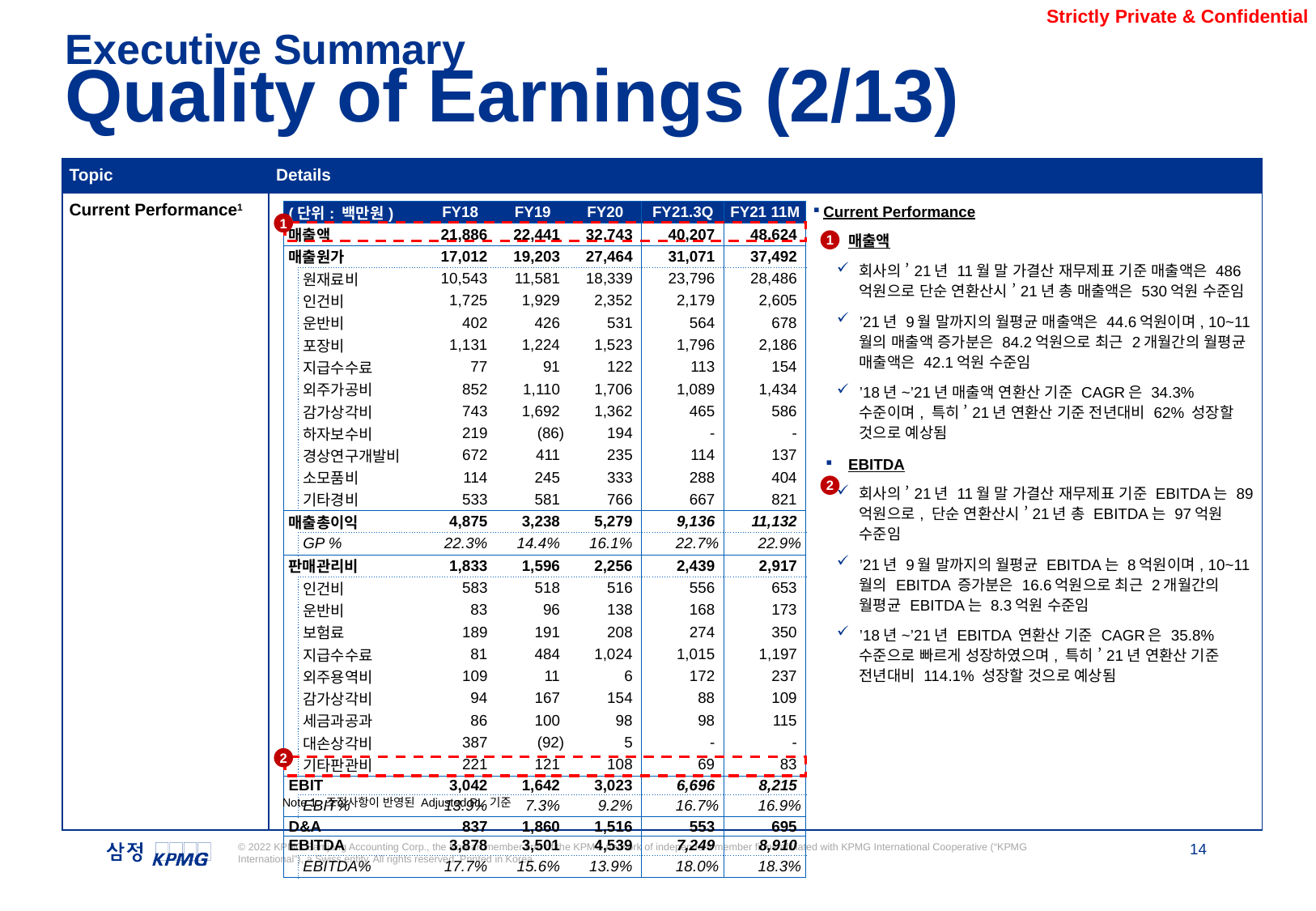

Executive Summary
Quality of Earnings (2/13)
| Topic | Details |
| --- | --- |
| Current Performance1 | Current Performance 매출액 회사의 ’21년 11월 말 가결산 재무제표 기준 매출액은 486억원으로 단순 연환산시 ’21년 총 매출액은 530억원 수준임 ’21년 9월 말까지의 월평균 매출액은 44.6억원이며, 10~11월의 매출액 증가분은 84.2억원으로 최근 2개월간의 월평균 매출액은 42.1억원 수준임 ’18년~’21년 매출액 연환산 기준 CAGR은 34.3% 수준이며, 특히 ’21년 연환산 기준 전년대비 62% 성장할 것으로 예상됨 EBITDA 회사의 ’21년 11월 말 가결산 재무제표 기준 EBITDA는 89억원으로, 단순 연환산시 ’21년 총 EBITDA는 97억원 수준임 ’21년 9월 말까지의 월평균 EBITDA는 8억원이며, 10~11월의 EBITDA 증가분은 16.6억원으로 최근 2개월간의 월평균 EBITDA는 8.3억원 수준임 ’18년~’21년 EBITDA 연환산 기준 CAGR은 35.8% 수준으로 빠르게 성장하였으며, 특히 ’21년 연환산 기준 전년대비 114.1% 성장할 것으로 예상됨 |
| (단위: 백만원) |  | FY18 | FY19 | FY20 | FY21.3Q | FY21 11M |
| --- | --- | --- | --- | --- | --- | --- |
| 매출액 |  | 21,886 | 22,441 | 32,743 | 40,207 | 48,624 |
| 매출원가 |  | 17,012 | 19,203 | 27,464 | 31,071 | 37,492 |
|  | 원재료비 | 10,543 | 11,581 | 18,339 | 23,796 | 28,486 |
|  | 인건비 | 1,725 | 1,929 | 2,352 | 2,179 | 2,605 |
|  | 운반비 | 402 | 426 | 531 | 564 | 678 |
|  | 포장비 | 1,131 | 1,224 | 1,523 | 1,796 | 2,186 |
|  | 지급수수료 | 77 | 91 | 122 | 113 | 154 |
|  | 외주가공비 | 852 | 1,110 | 1,706 | 1,089 | 1,434 |
|  | 감가상각비 | 743 | 1,692 | 1,362 | 465 | 586 |
|  | 하자보수비 | 219 | (86) | 194 | - | - |
|  | 경상연구개발비 | 672 | 411 | 235 | 114 | 137 |
|  | 소모품비 | 114 | 245 | 333 | 288 | 404 |
|  | 기타경비 | 533 | 581 | 766 | 667 | 821 |
| 매출총이익 |  | 4,875 | 3,238 | 5,279 | 9,136 | 11,132 |
|  | GP % | 22.3% | 14.4% | 16.1% | 22.7% | 22.9% |
| 판매관리비 |  | 1,833 | 1,596 | 2,256 | 2,439 | 2,917 |
|  | 인건비 | 583 | 518 | 516 | 556 | 653 |
|  | 운반비 | 83 | 96 | 138 | 168 | 173 |
|  | 보험료 | 189 | 191 | 208 | 274 | 350 |
|  | 지급수수료 | 81 | 484 | 1,024 | 1,015 | 1,197 |
|  | 외주용역비 | 109 | 11 | 6 | 172 | 237 |
|  | 감가상각비 | 94 | 167 | 154 | 88 | 109 |
|  | 세금과공과 | 86 | 100 | 98 | 98 | 115 |
|  | 대손상각비 | 387 | (92) | 5 | - | - |
|  | 기타판관비 | 221 | 121 | 108 | 69 | 83 |
| EBIT |  | 3,042 | 1,642 | 3,023 | 6,696 | 8,215 |
|  | EBIT% | 13.9% | 7.3% | 9.2% | 16.7% | 16.9% |
| D&A |  | 837 | 1,860 | 1,516 | 553 | 695 |
| EBITDA |  | 3,878 | 3,501 | 4,539 | 7,249 | 8,910 |
|  | EBITDA% | 17.7% | 15.6% | 13.9% | 18.0% | 18.3% |
1

1
2
2

Note 1: 조정사항이 반영된 Adjusted PL 기준